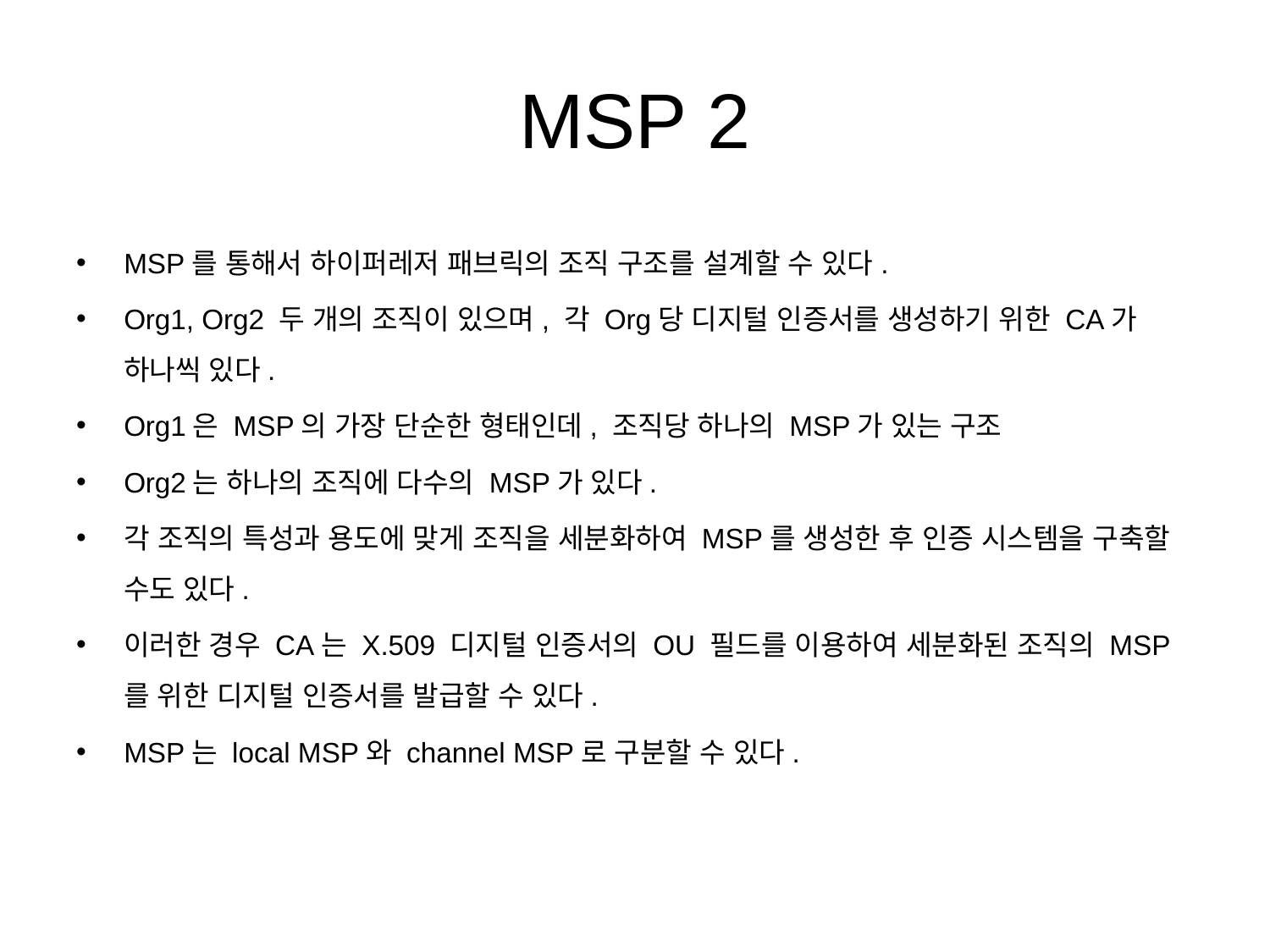

# MSP 2
MSP를 통해서 하이퍼레저 패브릭의 조직 구조를 설계할 수 있다.
Org1, Org2 두 개의 조직이 있으며, 각 Org당 디지털 인증서를 생성하기 위한 CA가 하나씩 있다.
Org1은 MSP의 가장 단순한 형태인데, 조직당 하나의 MSP가 있는 구조
Org2는 하나의 조직에 다수의 MSP가 있다.
각 조직의 특성과 용도에 맞게 조직을 세분화하여 MSP를 생성한 후 인증 시스템을 구축할 수도 있다.
이러한 경우 CA는 X.509 디지털 인증서의 OU 필드를 이용하여 세분화된 조직의 MSP를 위한 디지털 인증서를 발급할 수 있다.
MSP는 local MSP와 channel MSP로 구분할 수 있다.